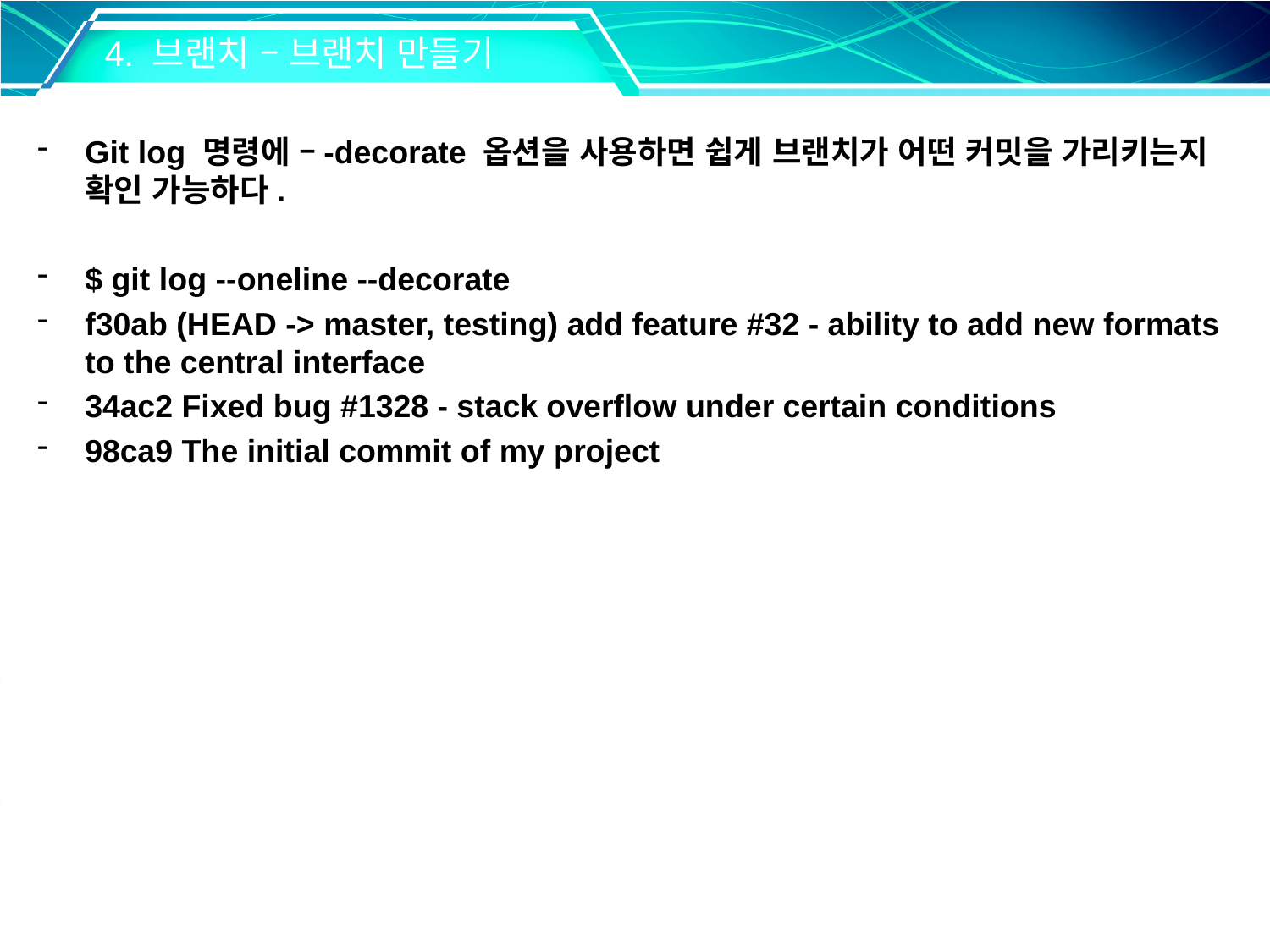

4. 브랜치 – 브랜치 만들기
Git log 명령에 –-decorate 옵션을 사용하면 쉽게 브랜치가 어떤 커밋을 가리키는지 확인 가능하다.

$ git log --oneline --decorate
f30ab (HEAD -> master, testing) add feature #32 - ability to add new formats to the central interface
34ac2 Fixed bug #1328 - stack overflow under certain conditions
98ca9 The initial commit of my project